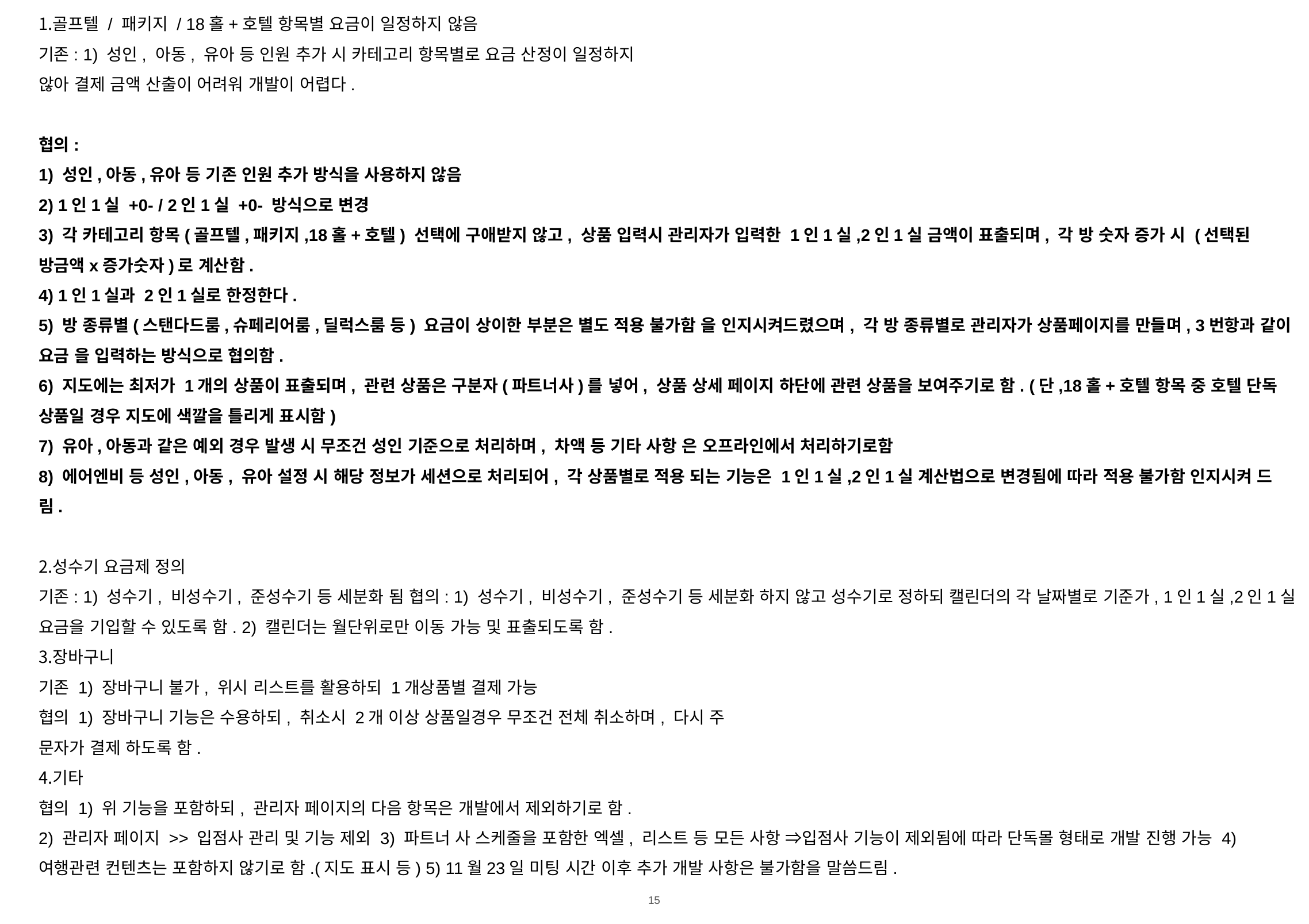

골프텔 / 패키지 / 18홀+호텔 항목별 요금이 일정하지 않음
기존: 1) 성인, 아동, 유아 등 인원 추가 시 카테고리 항목별로 요금 산정이 일정하지
않아 결제 금액 산출이 어려워 개발이 어렵다.

협의:
1) 성인,아동,유아 등 기존 인원 추가 방식을 사용하지 않음
2) 1인1실 +0- / 2인1실 +0- 방식으로 변경
3) 각 카테고리 항목(골프텔,패키지,18홀+호텔) 선택에 구애받지 않고, 상품 입력시 관리자가 입력한 1인1실,2인1실 금액이 표출되며, 각 방 숫자 증가 시 (선택된 방금액x증가숫자)로 계산함.
4) 1인1실과 2인1실로 한정한다.
5) 방 종류별(스탠다드룸,슈페리어룸,딜럭스룸 등) 요금이 상이한 부분은 별도 적용 불가함 을 인지시켜드렸으며, 각 방 종류별로 관리자가 상품페이지를 만들며, 3번항과 같이 요금 을 입력하는 방식으로 협의함.
6) 지도에는 최저가 1개의 상품이 표출되며, 관련 상품은 구분자(파트너사)를 넣어, 상품 상세 페이지 하단에 관련 상품을 보여주기로 함. (단,18홀+호텔 항목 중 호텔 단독 상품일 경우 지도에 색깔을 틀리게 표시함)
7) 유아,아동과 같은 예외 경우 발생 시 무조건 성인 기준으로 처리하며, 차액 등 기타 사항 은 오프라인에서 처리하기로함
8) 에어엔비 등 성인,아동, 유아 설정 시 해당 정보가 세션으로 처리되어, 각 상품별로 적용 되는 기능은 1인1실,2인1실 계산법으로 변경됨에 따라 적용 불가함 인지시켜 드림.

성수기 요금제 정의
기존: 1) 성수기, 비성수기, 준성수기 등 세분화 됨 협의: 1) 성수기, 비성수기, 준성수기 등 세분화 하지 않고 성수기로 정하되 캘린더의 각 날짜별로 기준가, 1인1실,2인1실 요금을 기입할 수 있도록 함. 2) 캘린더는 월단위로만 이동 가능 및 표출되도록 함.
장바구니
기존 1) 장바구니 불가, 위시 리스트를 활용하되 1개상품별 결제 가능
협의 1) 장바구니 기능은 수용하되, 취소시 2개 이상 상품일경우 무조건 전체 취소하며, 다시 주
문자가 결제 하도록 함.
기타
협의 1) 위 기능을 포함하되, 관리자 페이지의 다음 항목은 개발에서 제외하기로 함.
2) 관리자 페이지 >> 입점사 관리 및 기능 제외 3) 파트너 사 스케줄을 포함한 엑셀, 리스트 등 모든 사항 ⇒입점사 기능이 제외됨에 따라 단독몰 형태로 개발 진행 가능 4) 여행관련 컨텐츠는 포함하지 않기로 함.(지도 표시 등) 5) 11월23일 미팅 시간 이후 추가 개발 사항은 불가함을 말씀드림.

15